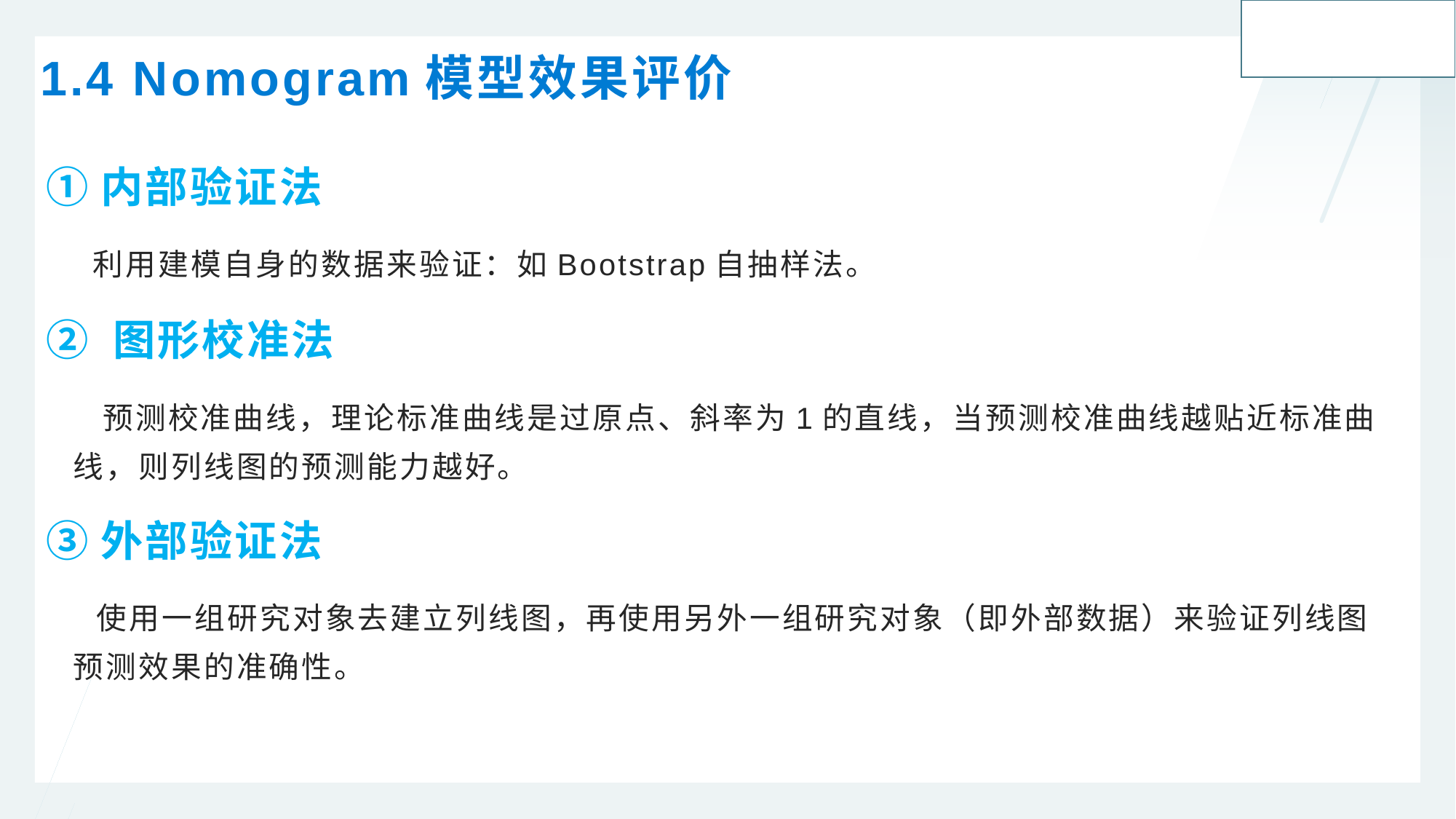

# 1.4 Nomogram模型效果评价
①内部验证法
    利用建模自身的数据来验证：如Bootstrap自抽样法。
② 图形校准法
     预测校准曲线，理论标准曲线是过原点、斜率为1的直线，当预测校准曲线越贴近标准曲线，则列线图的预测能力越好。
③外部验证法
    使用一组研究对象去建立列线图，再使用另外一组研究对象（即外部数据）来验证列线图预测效果的准确性。